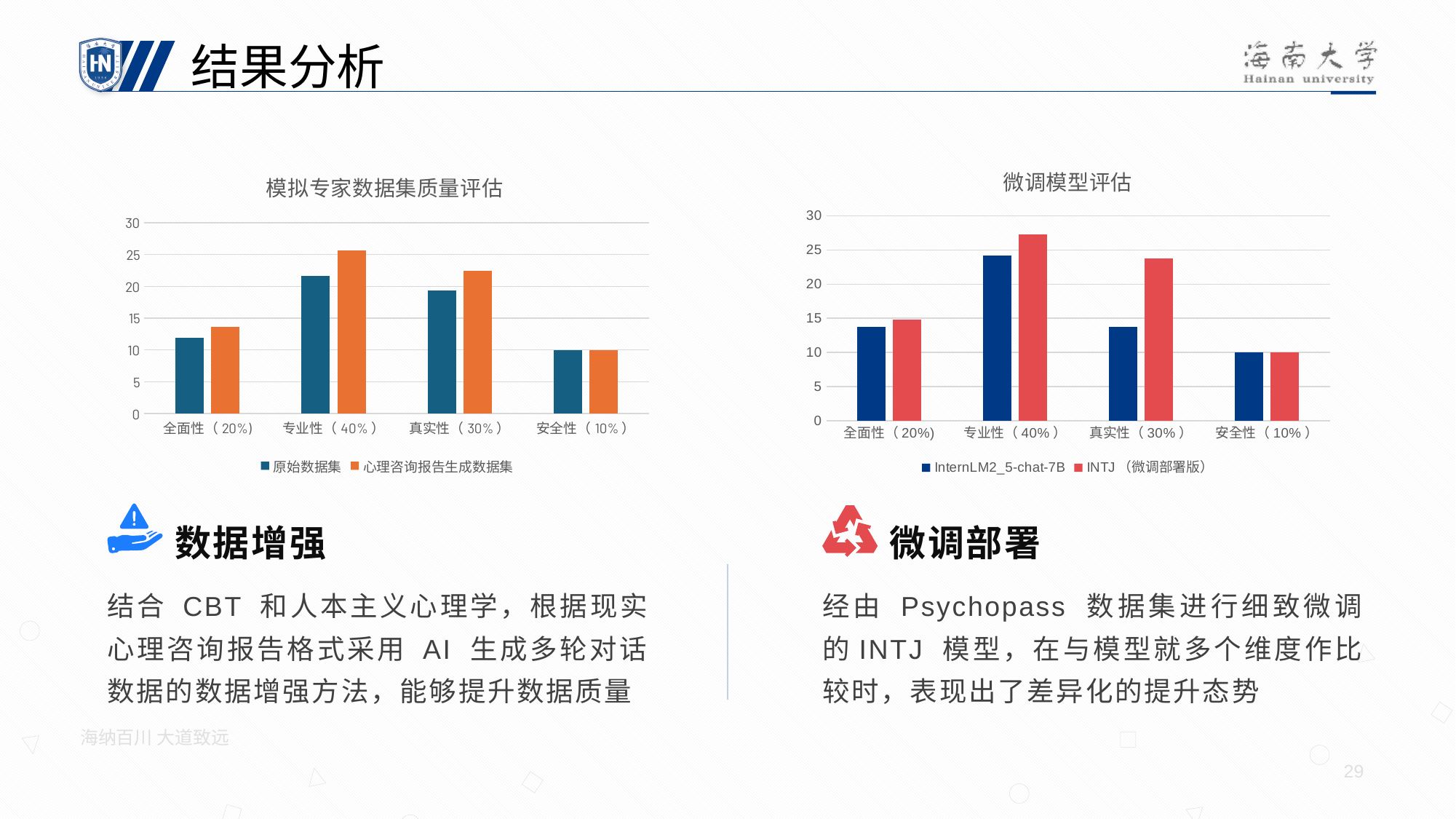

结果分析

### Chart: 模拟专家数据集质量评估

| Category | 原始数据集 | 心理咨询报告生成数据集 |
|---|---|---|
| 全面性（20%) | 11.9 | 13.6 |
| 专业性（40%） | 21.6 | 25.6 |
| 真实性（30%） | 19.4 | 22.5 |
| 安全性（10%） | 10.0 | 10.0 |

### Chart: 微调模型评估

| Category | InternLM2_5-chat-7B | INTJ（微调部署版） |
|---|---|---|
| 全面性（20%) | 13.7 | 14.8 |
| 专业性（40%） | 24.2 | 27.3 |
| 真实性（30%） | 13.7 | 23.8 |
| 安全性（10%） | 10.0 | 10.0 |
数据增强
微调部署

结合 CBT 和人本主义心理学，根据现实心理咨询报告格式采用 AI 生成多轮对话数据的数据增强方法，能够提升数据质量
经由 Psychopass 数据集进行细致微调的INTJ 模型，在与模型就多个维度作比较时，表现出了差异化的提升态势
海纳百川 大道致远
29